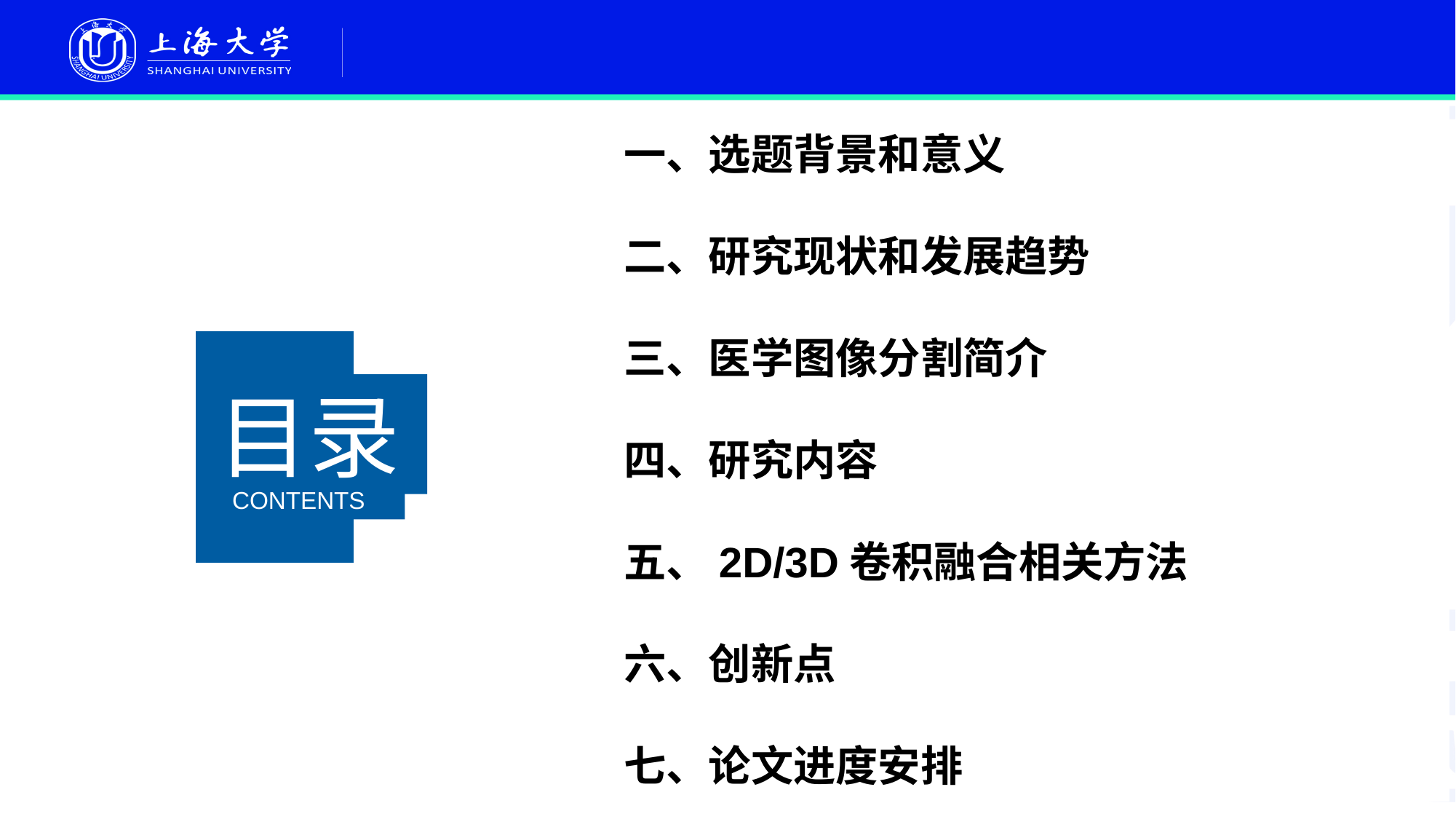

一、选题背景和意义

二、研究现状和发展趋势

三、医学图像分割简介

四、研究内容

五、2D/3D卷积融合相关方法

六、创新点

七、论文进度安排

目录
CONTENTS